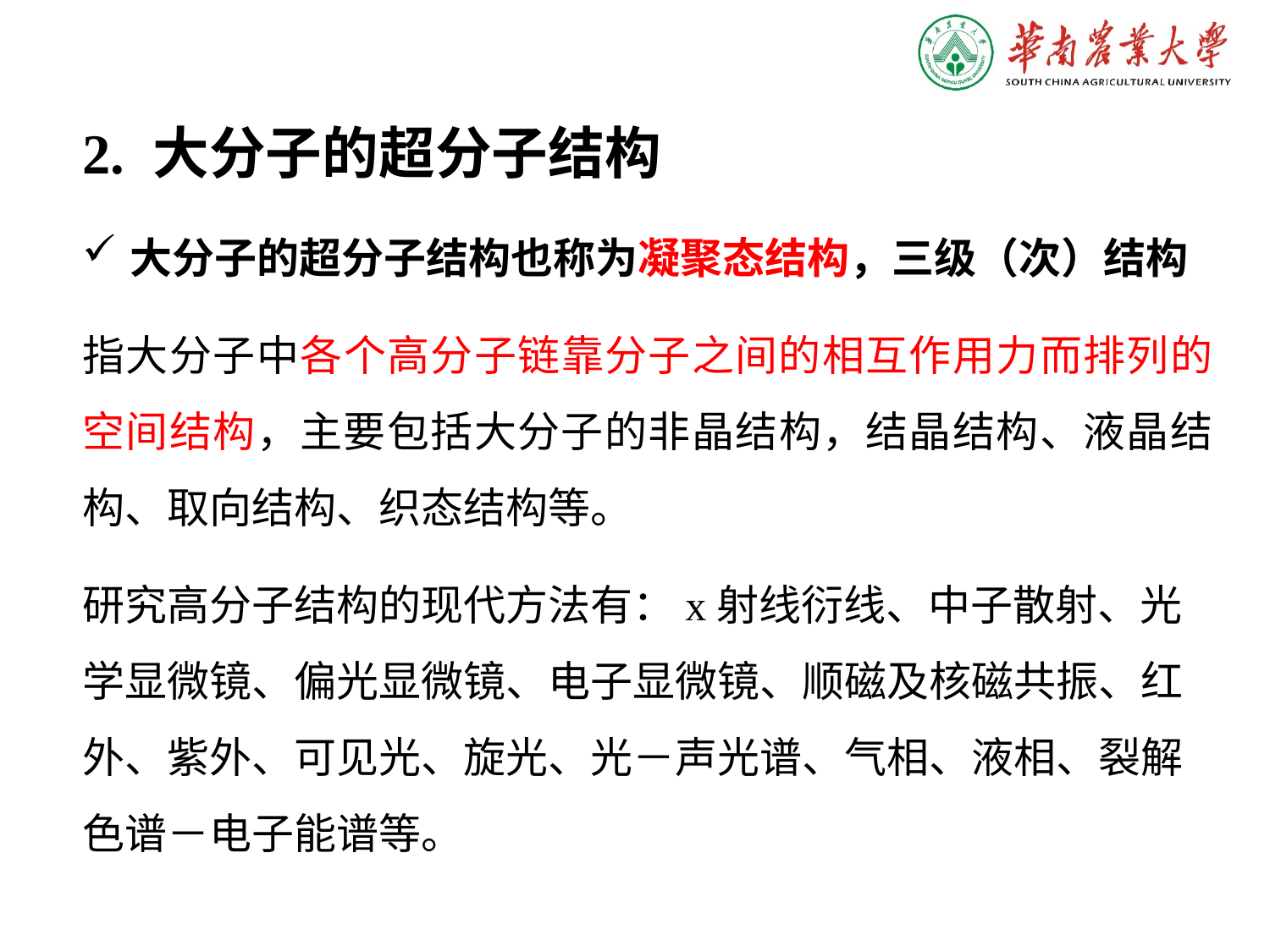

2. 大分子的超分子结构
大分子的超分子结构也称为凝聚态结构，三级（次）结构
指大分子中各个高分子链靠分子之间的相互作用力而排列的空间结构，主要包括大分子的非晶结构，结晶结构、液晶结构、取向结构、织态结构等。
研究高分子结构的现代方法有：x射线衍线、中子散射、光学显微镜、偏光显微镜、电子显微镜、顺磁及核磁共振、红外、紫外、可见光、旋光、光－声光谱、气相、液相、裂解色谱－电子能谱等。